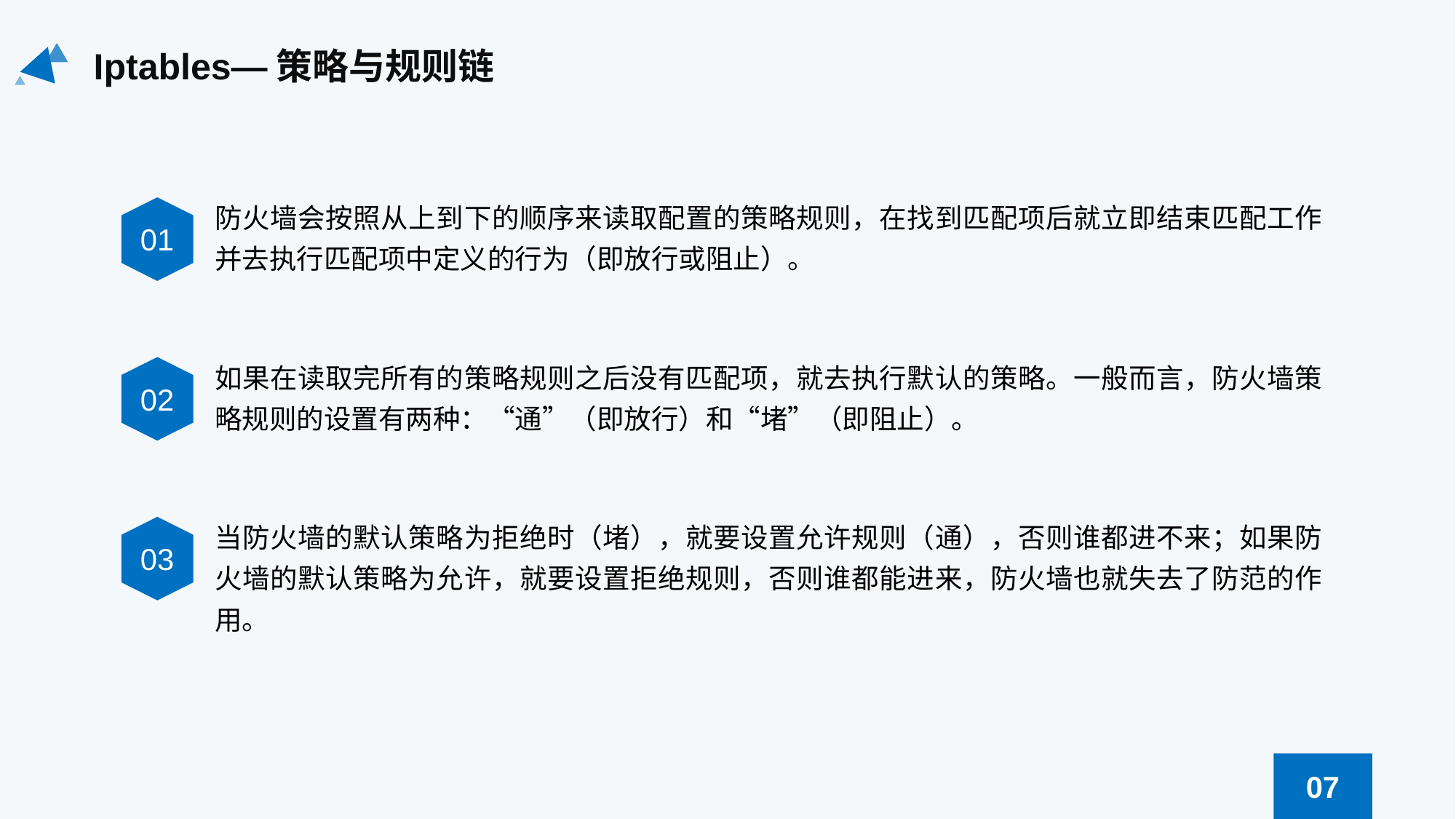

Iptables—策略与规则链

防火墙会按照从上到下的顺序来读取配置的策略规则，在找到匹配项后就立即结束匹配工作并去执行匹配项中定义的行为（即放行或阻止）。

01
如果在读取完所有的策略规则之后没有匹配项，就去执行默认的策略。一般而言，防火墙策略规则的设置有两种：“通”（即放行）和“堵”（即阻止）。

02
当防火墙的默认策略为拒绝时（堵），就要设置允许规则（通），否则谁都进不来；如果防火墙的默认策略为允许，就要设置拒绝规则，否则谁都能进来，防火墙也就失去了防范的作用。

03

07